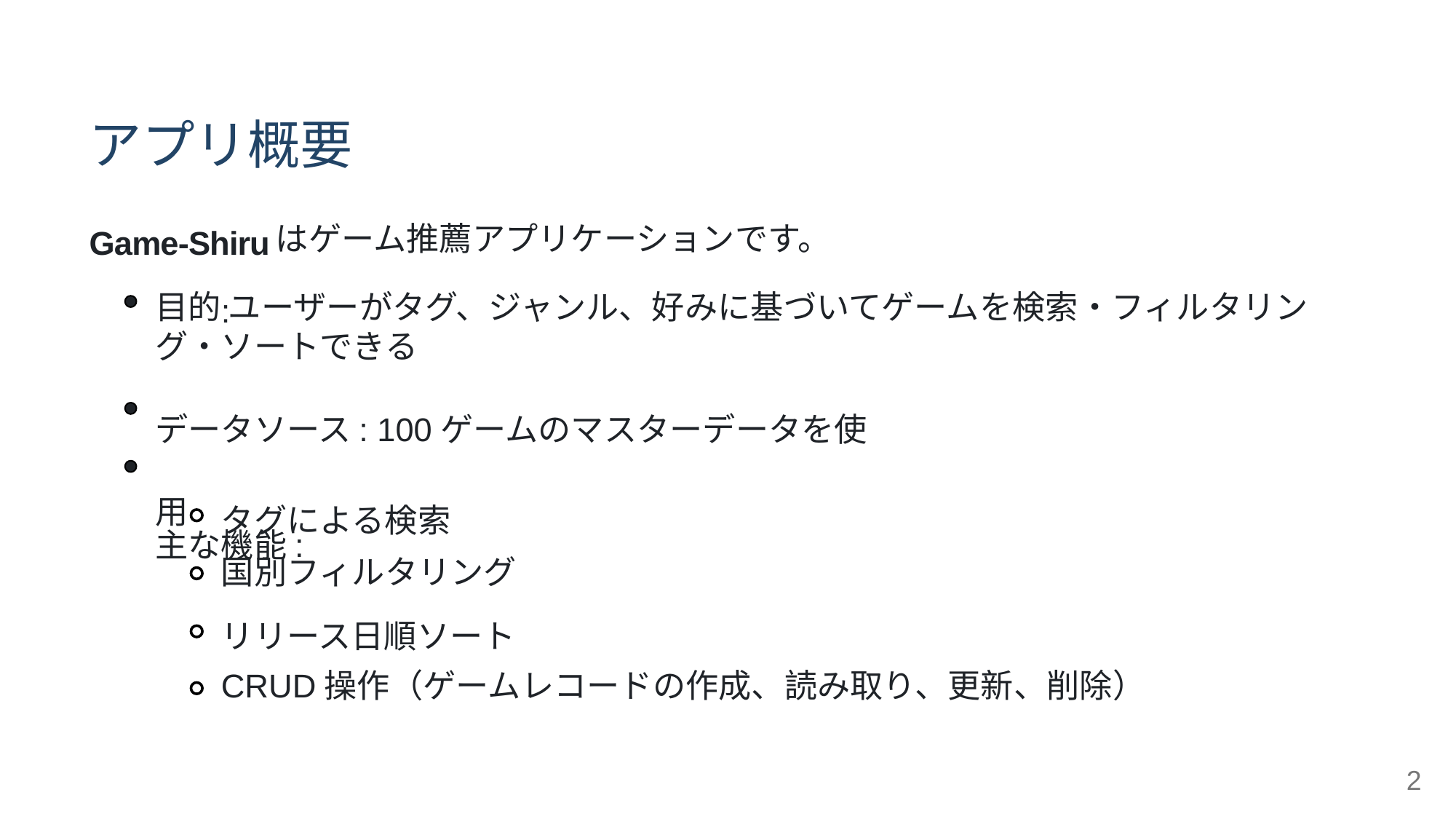

アプリ概要
はゲーム推薦アプリケーションです。
Game-Shiru
⽬的 ユーザーがタグ、ジャンル、好みに基づいてゲームを検索‧フィルタリン
:

グ‧ソートできる
データソース: 100ゲームのマスターデータを使⽤
主な機能:

タグによる検索
国別フィルタリング
リリース⽇順ソート
CRUD操作（ゲームレコードの作成、読み取り、更新、削除）

2